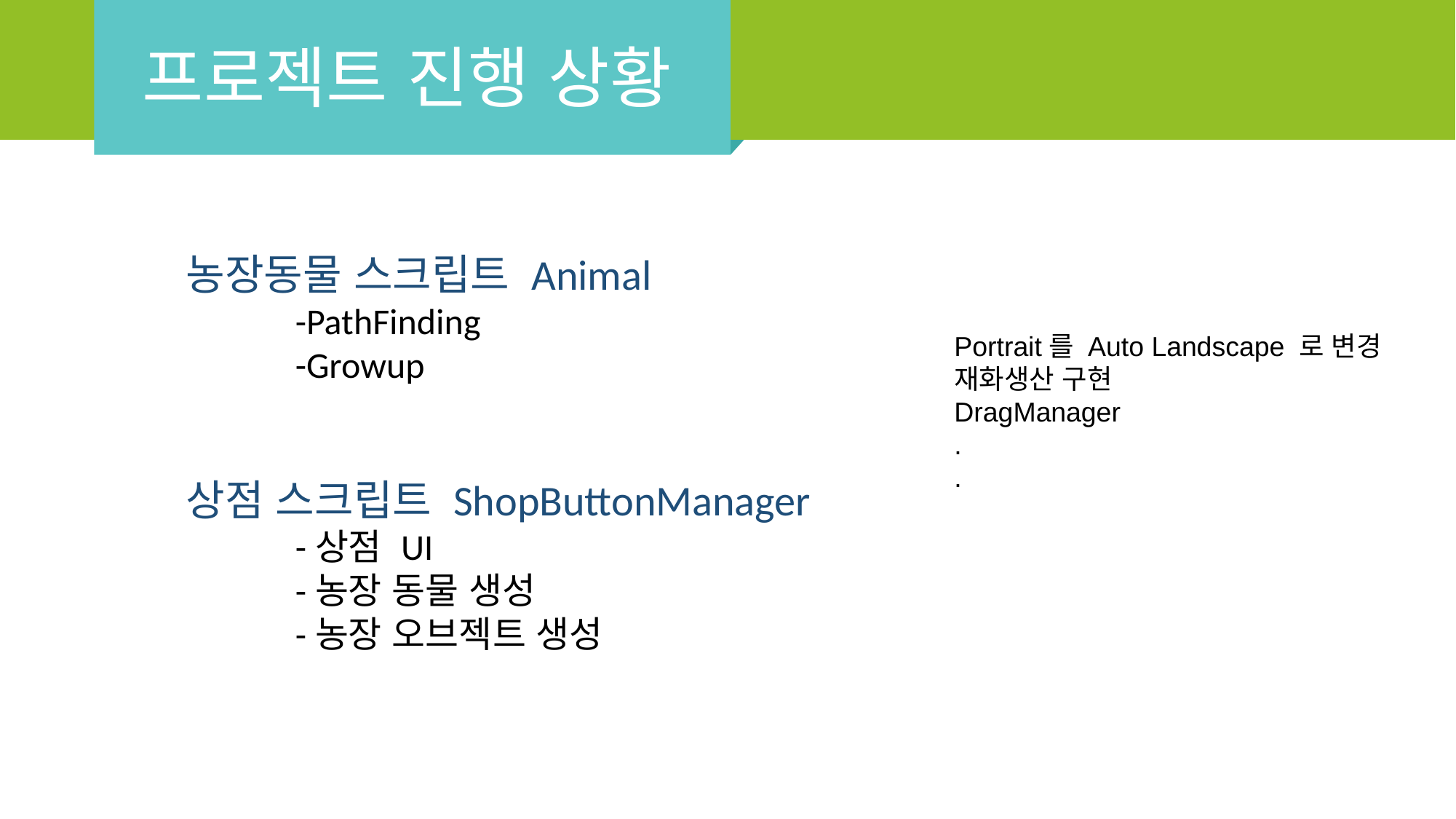

프로젝트 진행 상황

농장동물 스크립트 Animal
	-PathFinding
	-Growup

상점 스크립트 ShopButtonManager
	-상점 UI
	-농장 동물 생성
	-농장 오브젝트 생성
Portrait를 Auto Landscape 로 변경
재화생산 구현
DragManager
.
.